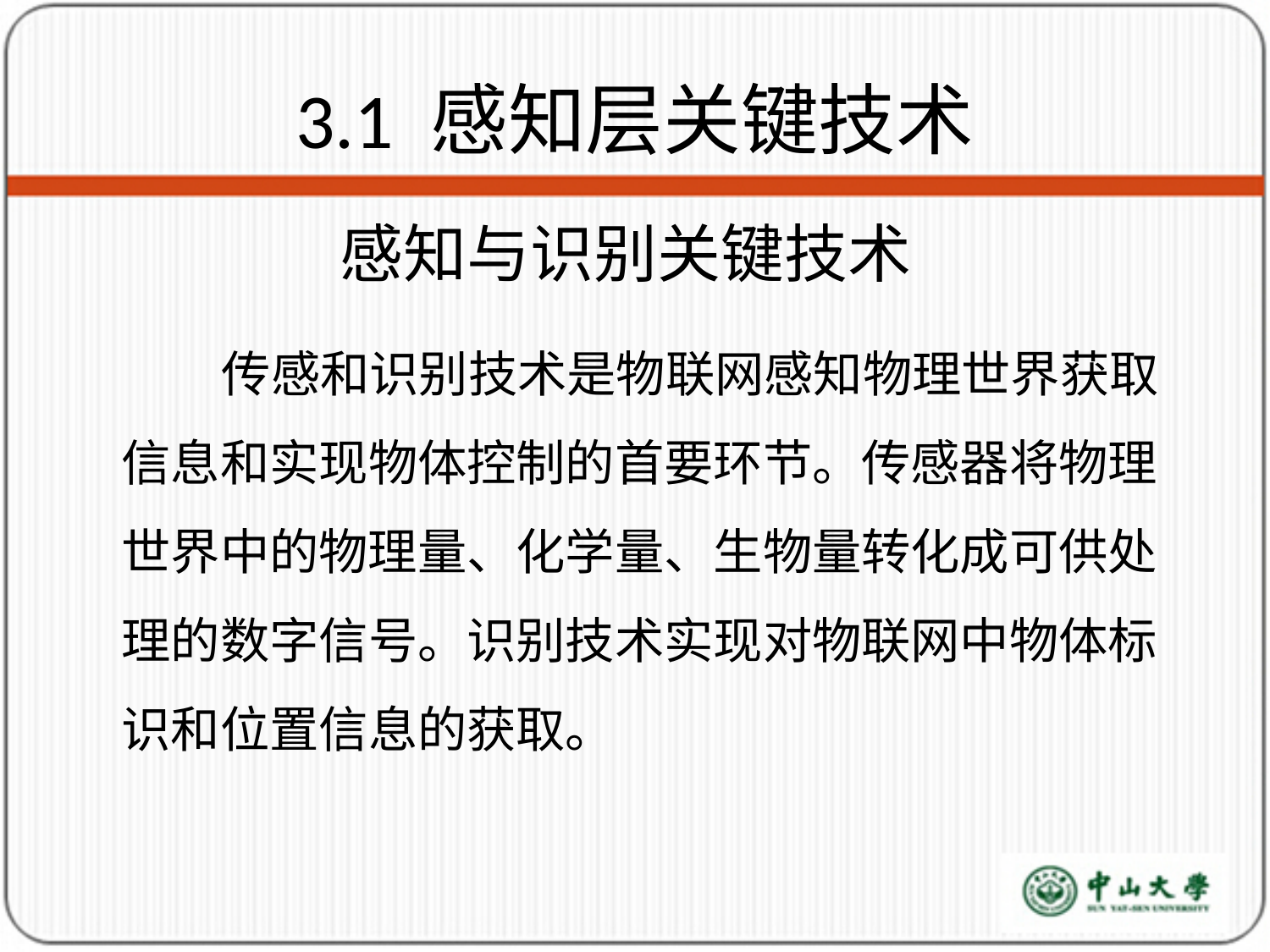

# 3.1 感知层关键技术
感知与识别关键技术
传感和识别技术是物联网感知物理世界获取信息和实现物体控制的首要环节。传感器将物理世界中的物理量、化学量、生物量转化成可供处理的数字信号。识别技术实现对物联网中物体标识和位置信息的获取。